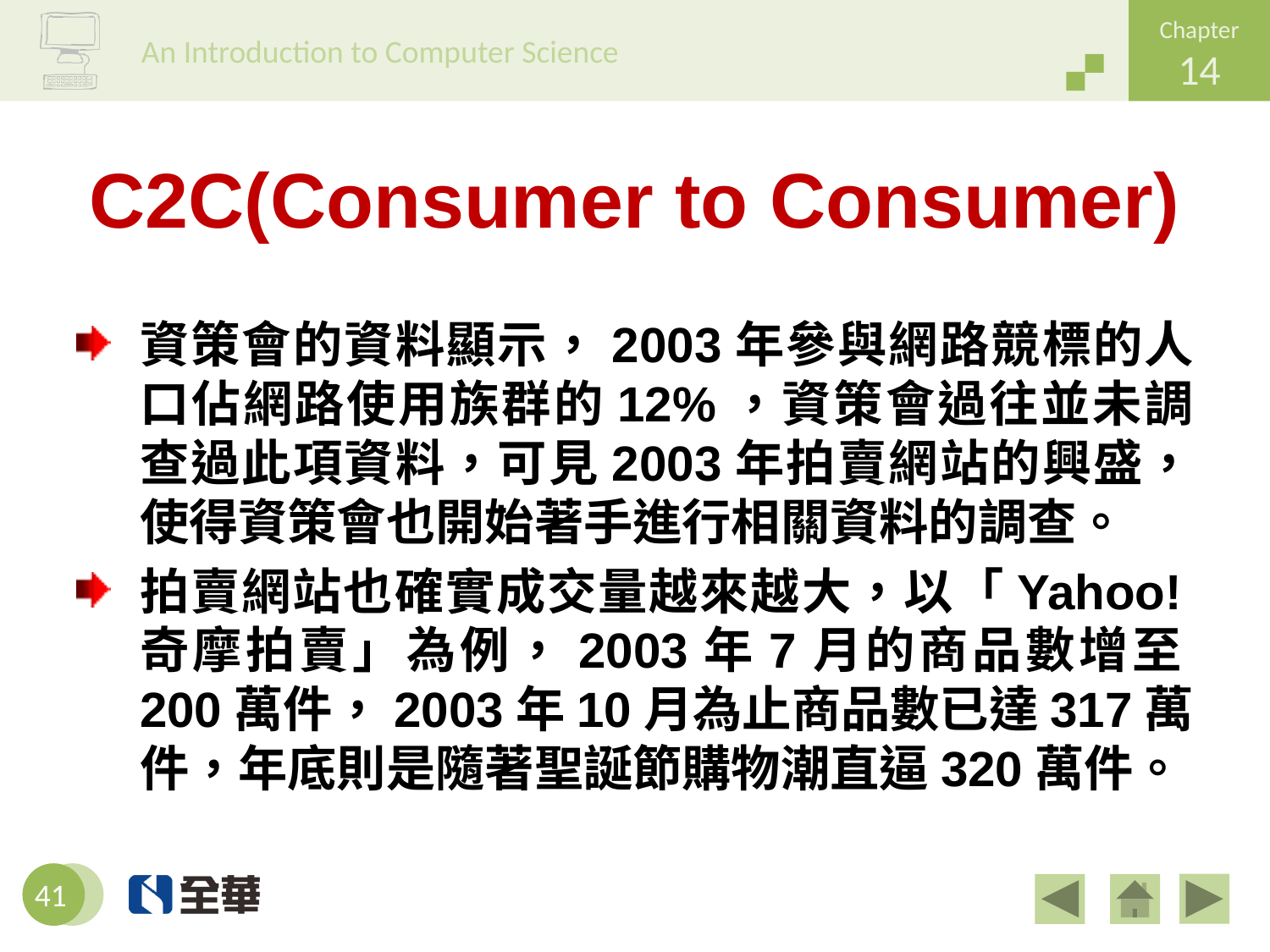

# C2C(Consumer to Consumer)
資策會的資料顯示，2003年參與網路競標的人口佔網路使用族群的12%，資策會過往並未調查過此項資料，可見2003年拍賣網站的興盛，使得資策會也開始著手進行相關資料的調查。
拍賣網站也確實成交量越來越大，以「Yahoo!奇摩拍賣」為例，2003年7月的商品數增至200萬件，2003年10月為止商品數已達317萬件，年底則是隨著聖誕節購物潮直逼320萬件。